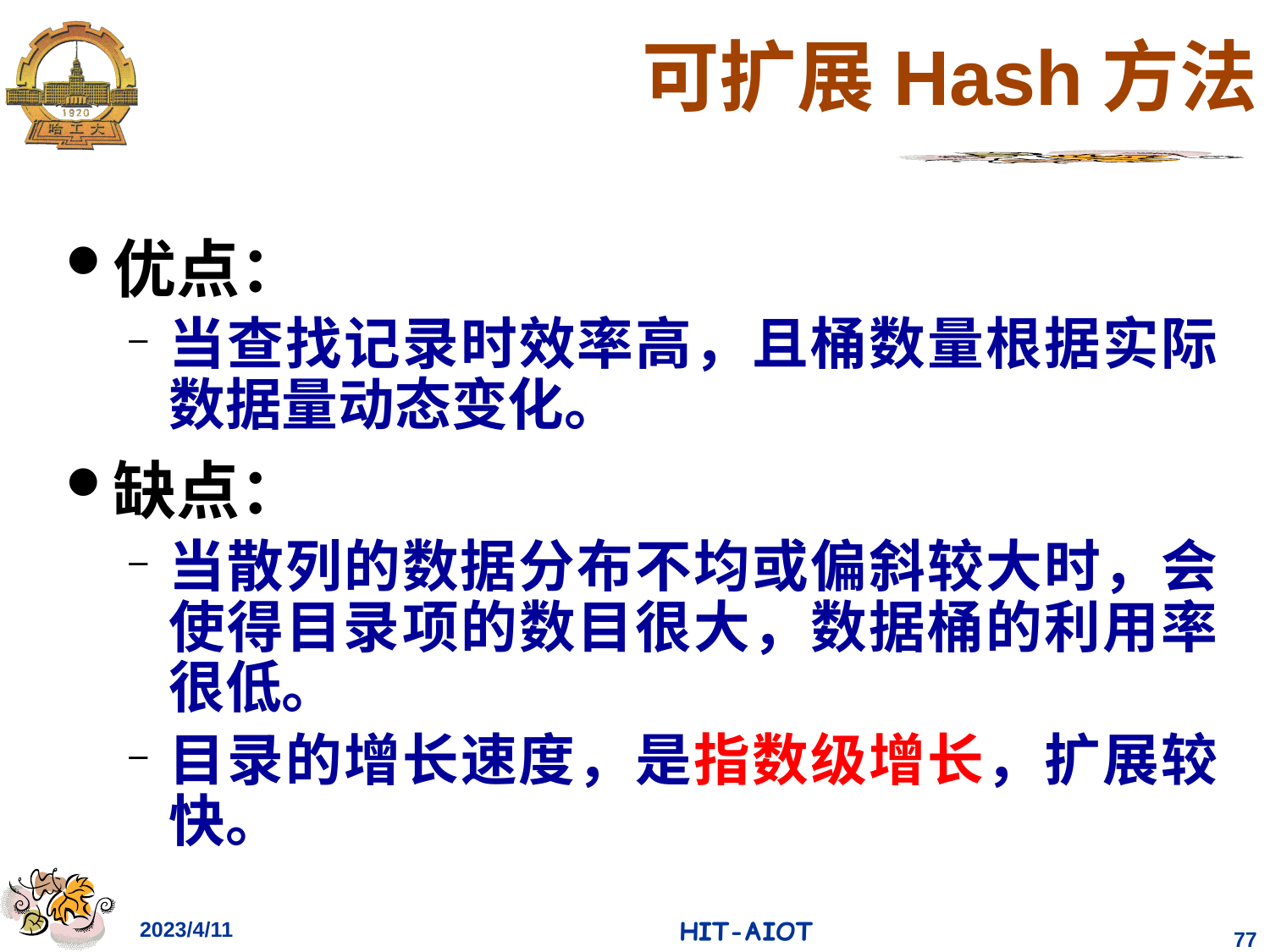

# 可扩展Hash方法
优点：
当查找记录时效率高，且桶数量根据实际数据量动态变化。
缺点：
当散列的数据分布不均或偏斜较大时，会使得目录项的数目很大，数据桶的利用率很低。
目录的增长速度，是指数级增长，扩展较快。
2023/4/11
HIT-AIOT
77